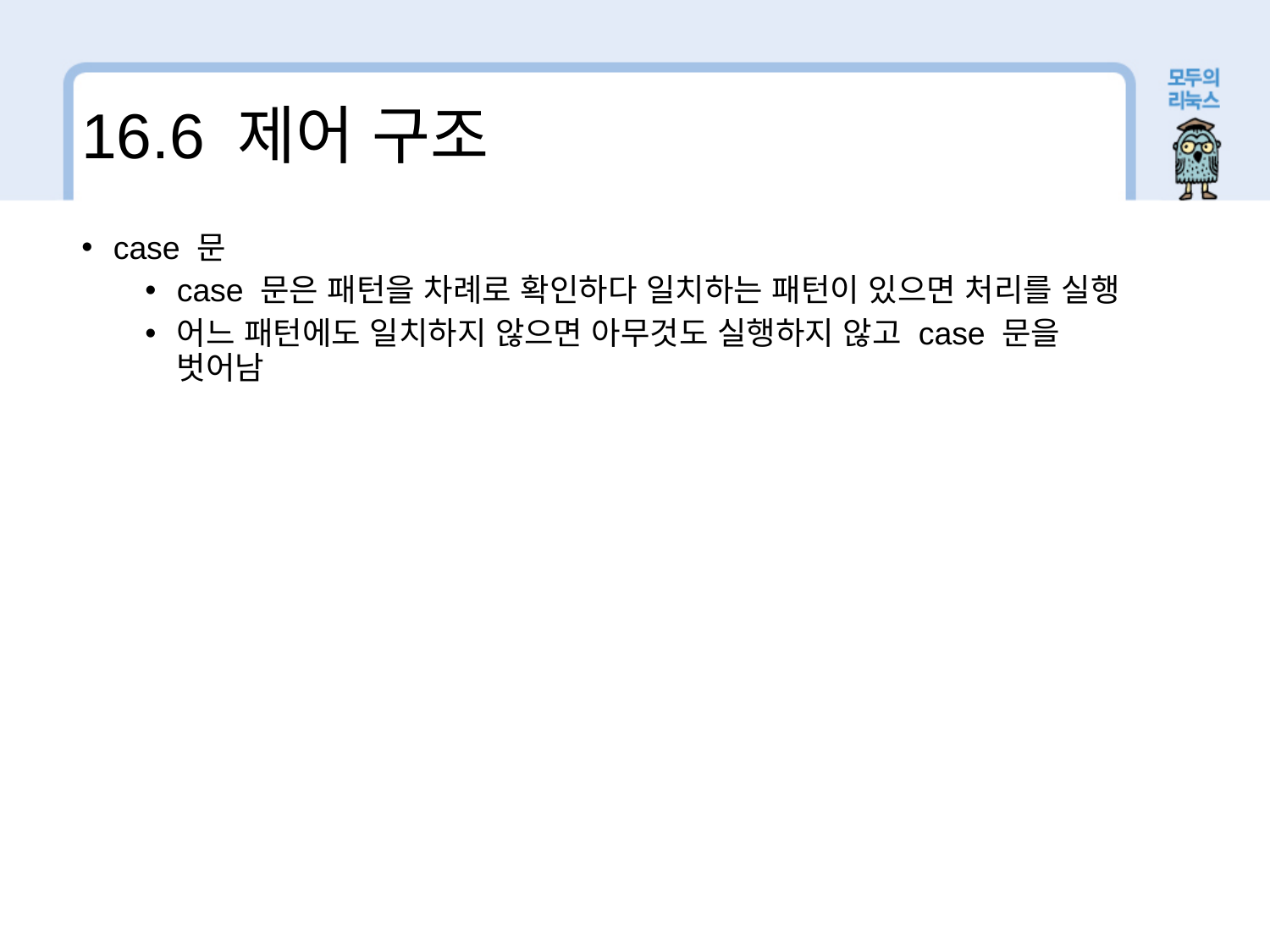

16.6 제어 구조
case 문
case 문은 패턴을 차례로 확인하다 일치하는 패턴이 있으면 처리를 실행
어느 패턴에도 일치하지 않으면 아무것도 실행하지 않고 case 문을 벗어남